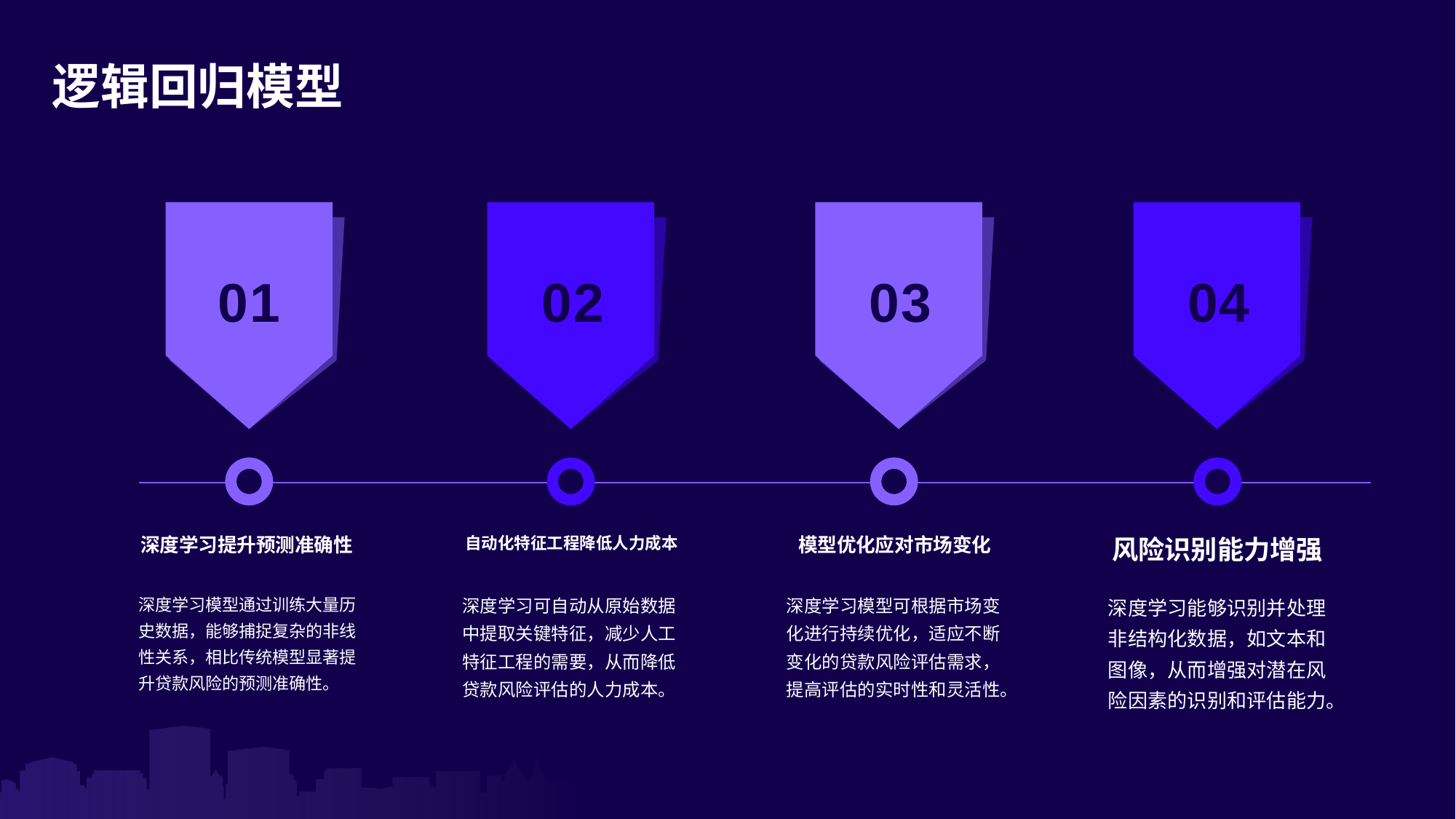

逻辑回归模型

01
02
03
04

深度学习提升预测准确性
自动化特征工程降低人力成本
模型优化应对市场变化
风险识别能力增强
深度学习模型通过训练大量历史数据，能够捕捉复杂的非线性关系，相比传统模型显著提升贷款风险的预测准确性。
深度学习可自动从原始数据中提取关键特征，减少人工特征工程的需要，从而降低贷款风险评估的人力成本。
深度学习模型可根据市场变化进行持续优化，适应不断变化的贷款风险评估需求，提高评估的实时性和灵活性。
深度学习能够识别并处理非结构化数据，如文本和图像，从而增强对潜在风险因素的识别和评估能力。